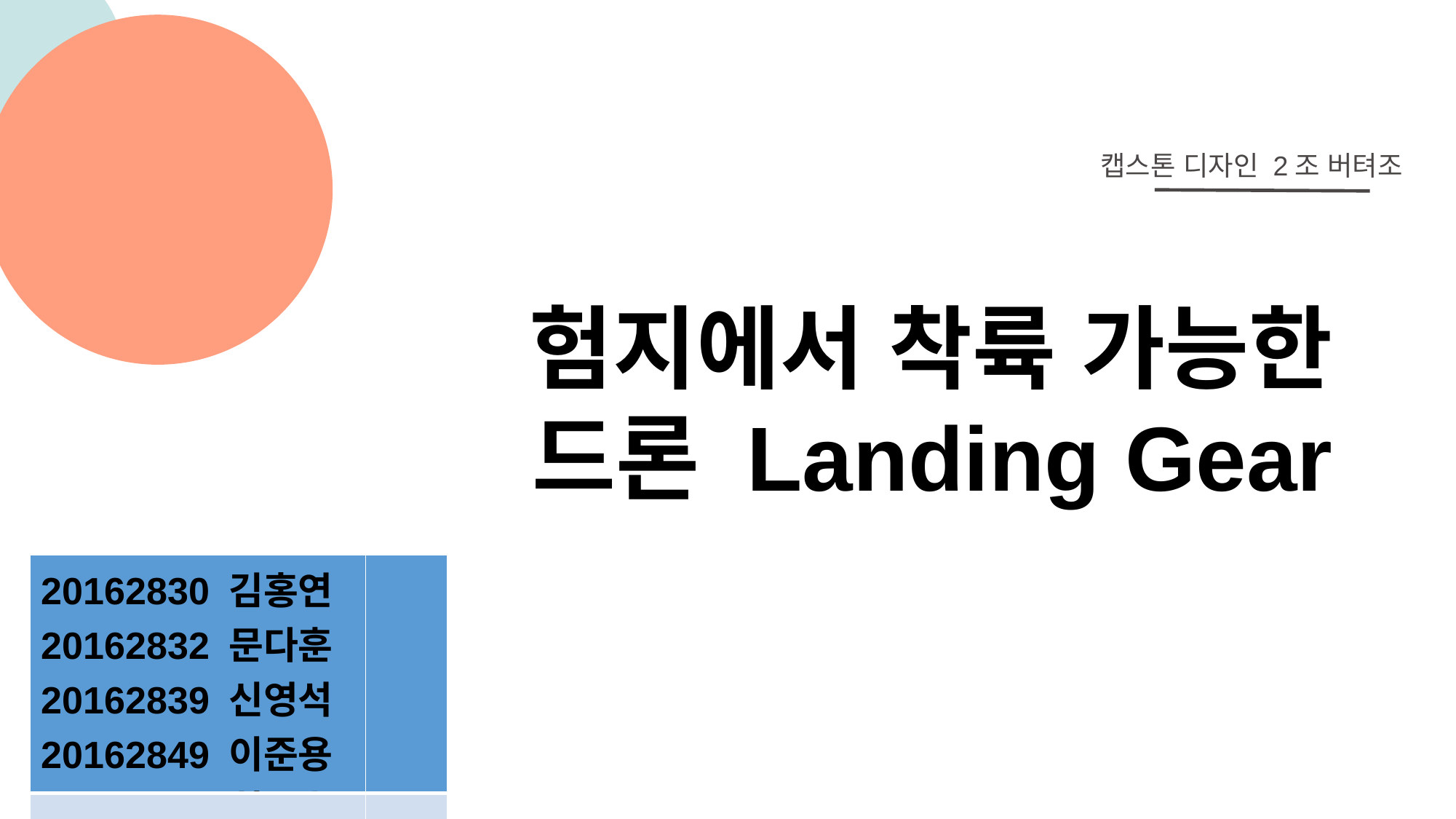

캡스톤 디자인 2조 버텨조
험지에서 착륙 가능한
드론 Landing Gear
| 20162830 김홍연 20162832 문다훈 20162839 신영석 20162849 이준용 20162862 최승호 |  |
| --- | --- |
|  |  |
|  |  |